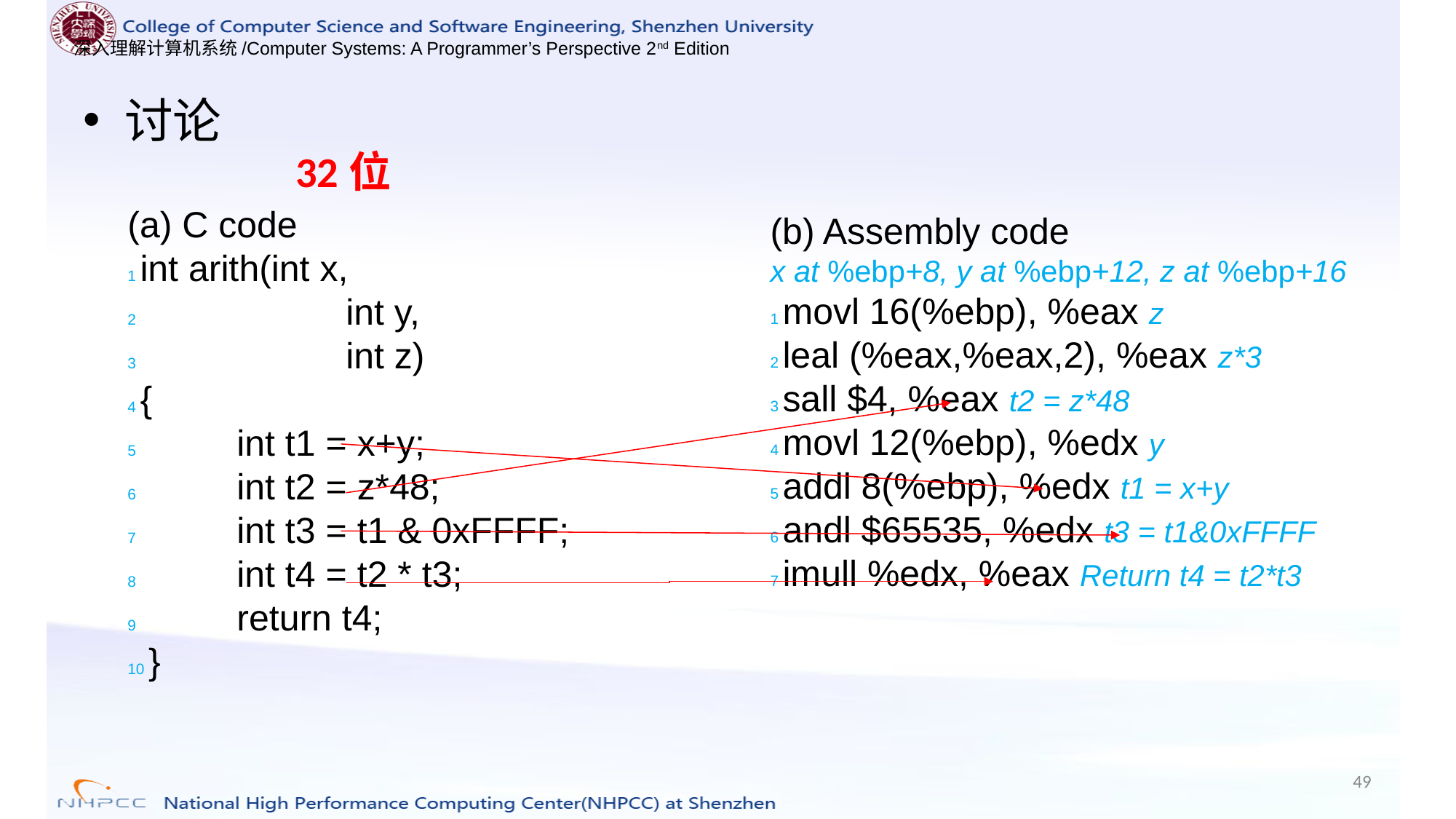

讨论
32位
(a) C code
1 int arith(int x,
2 		int y,
3 		int z)
4 {
5 	int t1 = x+y;
6 	int t2 = z*48;
7 	int t3 = t1 & 0xFFFF;
8 	int t4 = t2 * t3;
9 	return t4;
10 }
(b) Assembly code
x at %ebp+8, y at %ebp+12, z at %ebp+16
1 movl 16(%ebp), %eax z
2 leal (%eax,%eax,2), %eax z*3
3 sall $4, %eax t2 = z*48
4 movl 12(%ebp), %edx y
5 addl 8(%ebp), %edx t1 = x+y
6 andl $65535, %edx t3 = t1&0xFFFF
7 imull %edx, %eax Return t4 = t2*t3
49